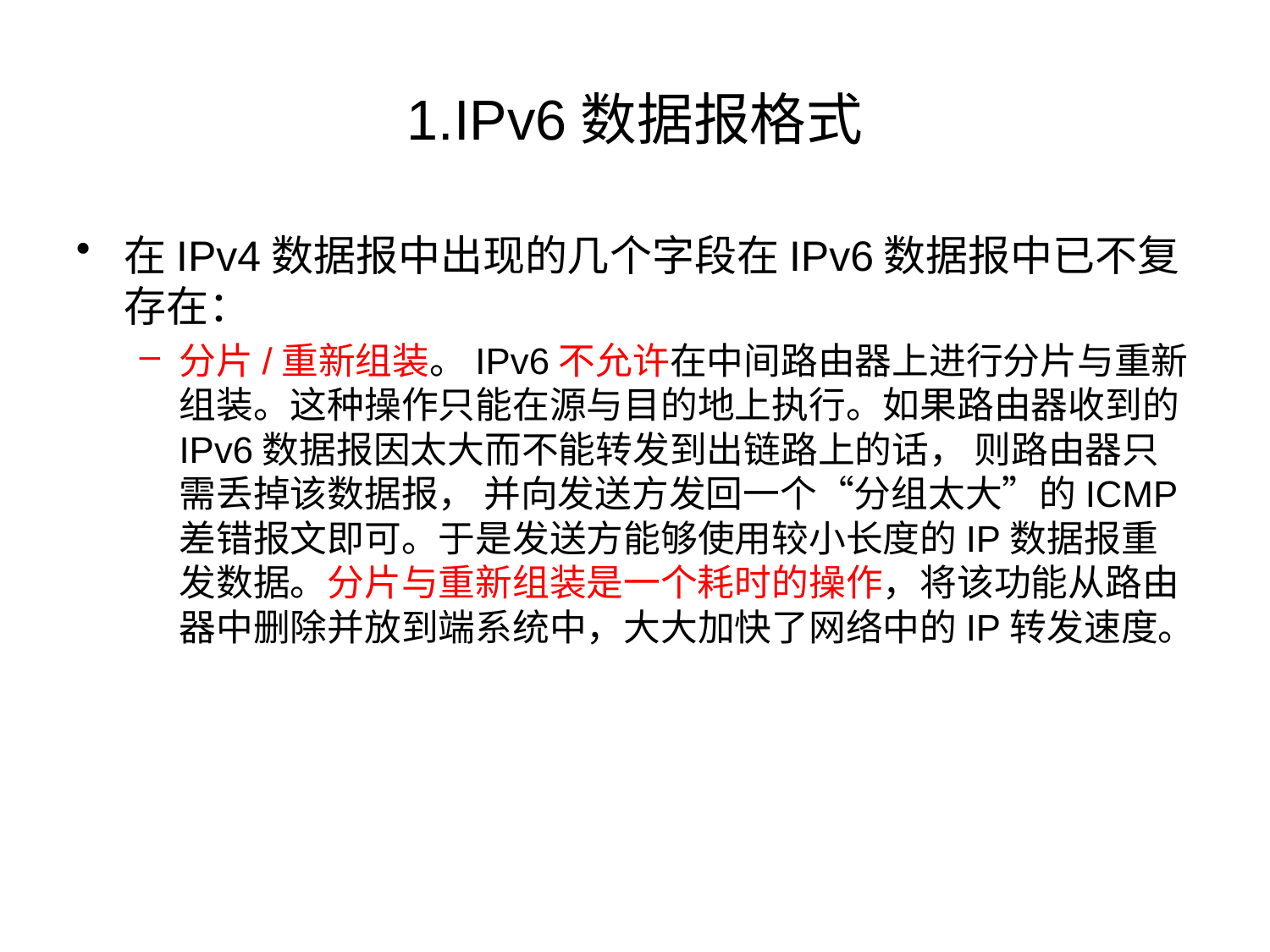

# 1.IPv6数据报格式
在IPv4数据报中出现的几个字段在IPv6数据报中已不复存在：
分片/重新组装。IPv6不允许在中间路由器上进行分片与重新组装。这种操作只能在源与目的地上执行。如果路由器收到的IPv6数据报因太大而不能转发到出链路上的话， 则路由器只需丢掉该数据报， 并向发送方发回一个“分组太大”的ICMP差错报文即可。于是发送方能够使用较小长度的IP数据报重发数据。分片与重新组装是一个耗时的操作，将该功能从路由器中删除并放到端系统中，大大加快了网络中的IP转发速度。